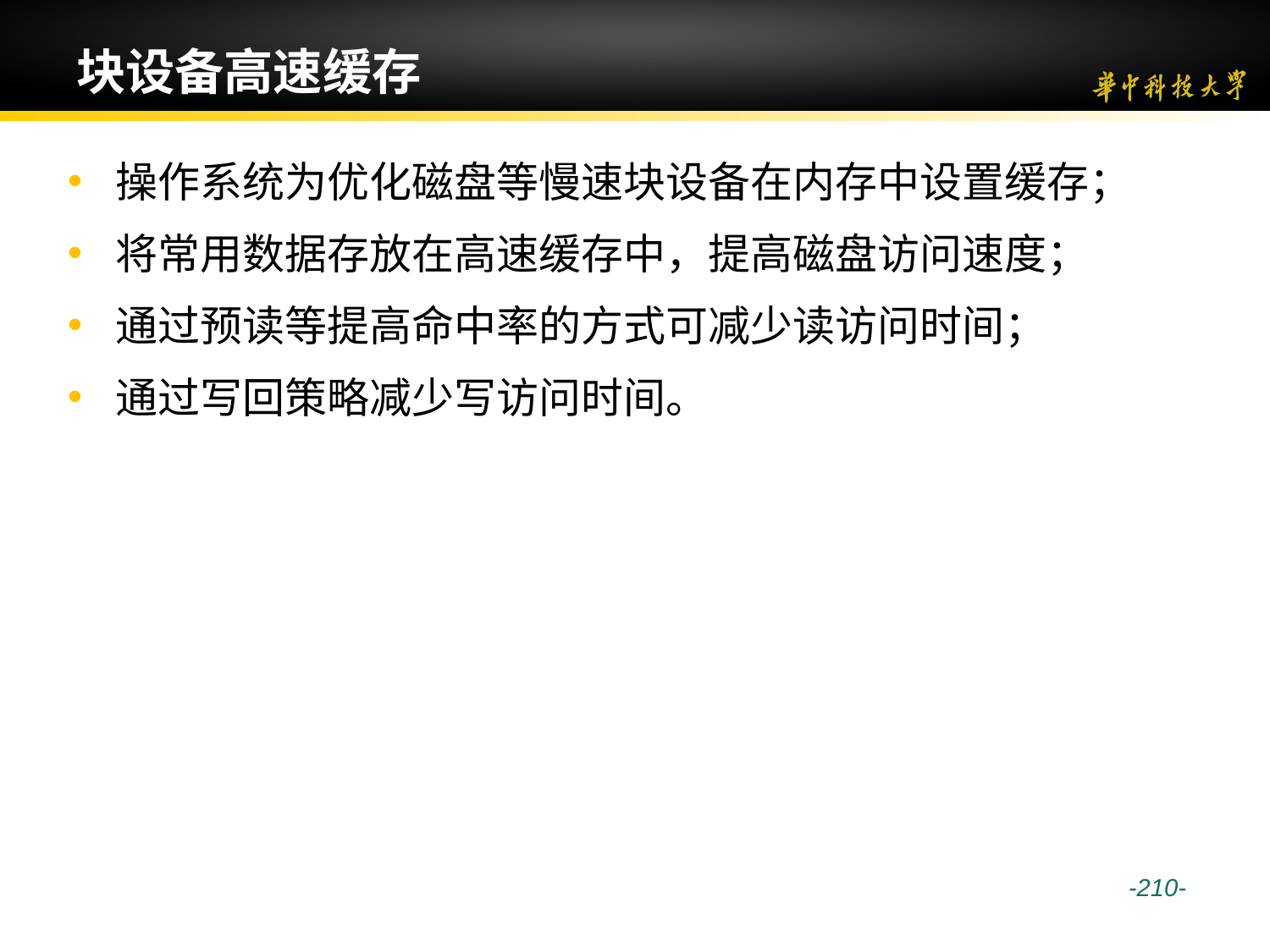

# 块设备高速缓存
操作系统为优化磁盘等慢速块设备在内存中设置缓存；
将常用数据存放在高速缓存中，提高磁盘访问速度；
通过预读等提高命中率的方式可减少读访问时间；
通过写回策略减少写访问时间。
 -210-